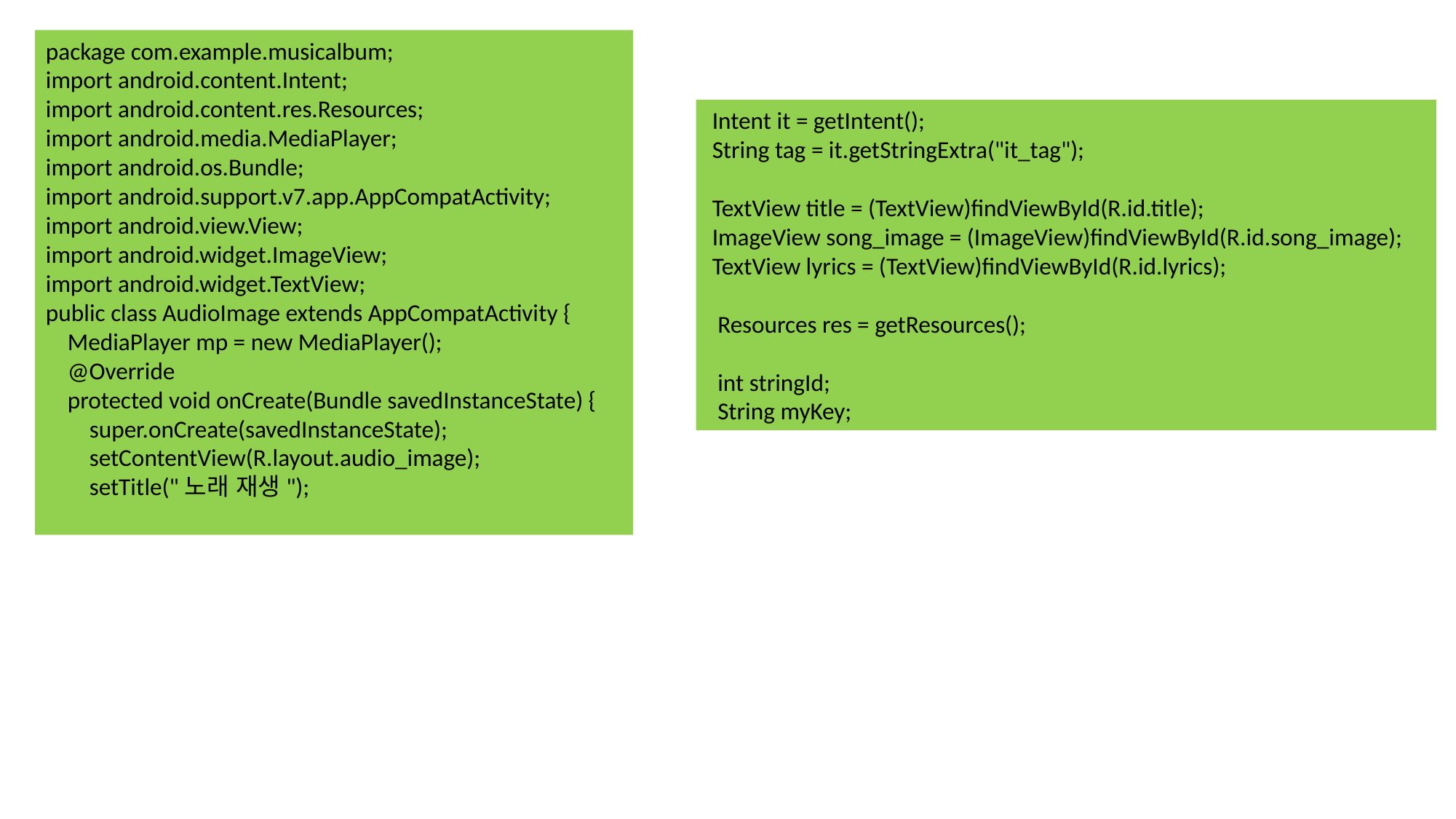

package com.example.musicalbum;
import android.content.Intent;
import android.content.res.Resources;
import android.media.MediaPlayer;
import android.os.Bundle;
import android.support.v7.app.AppCompatActivity;
import android.view.View;
import android.widget.ImageView;
import android.widget.TextView;
public class AudioImage extends AppCompatActivity {
    MediaPlayer mp = new MediaPlayer();
    @Override
    protected void onCreate(Bundle savedInstanceState) {
        super.onCreate(savedInstanceState);
        setContentView(R.layout.audio_image);
        setTitle("노래 재생");

 Intent it = getIntent();
 String tag = it.getStringExtra("it_tag");

 TextView title = (TextView)findViewById(R.id.title);
 ImageView song_image = (ImageView)findViewById(R.id.song_image);
 TextView lyrics = (TextView)findViewById(R.id.lyrics);

  Resources res = getResources();

  int stringId;
  String myKey;